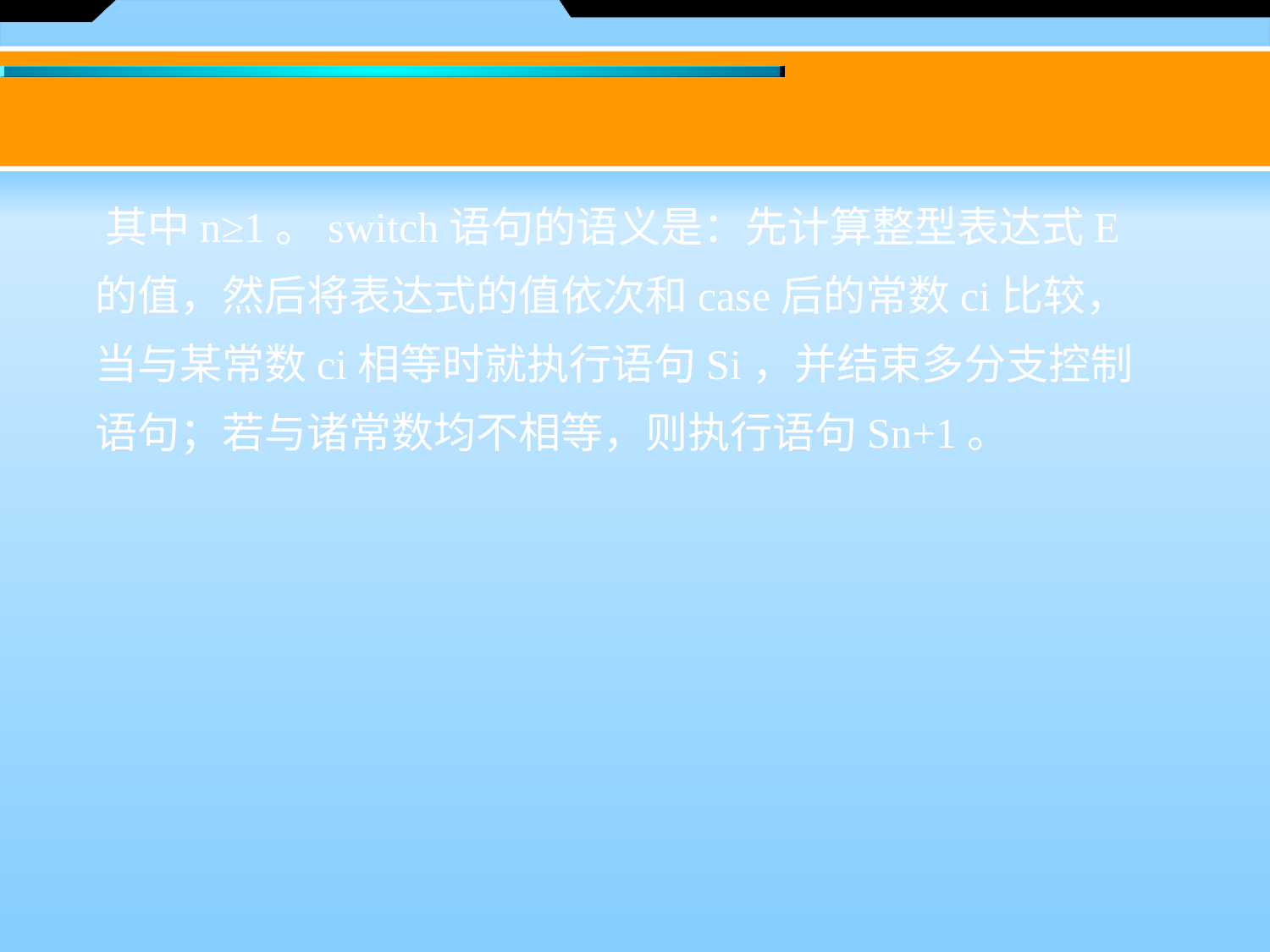

其中n≥1。switch语句的语义是：先计算整型表达式E的值，然后将表达式的值依次和case后的常数ci比较，当与某常数ci相等时就执行语句Si，并结束多分支控制语句；若与诸常数均不相等，则执行语句Sn+1。